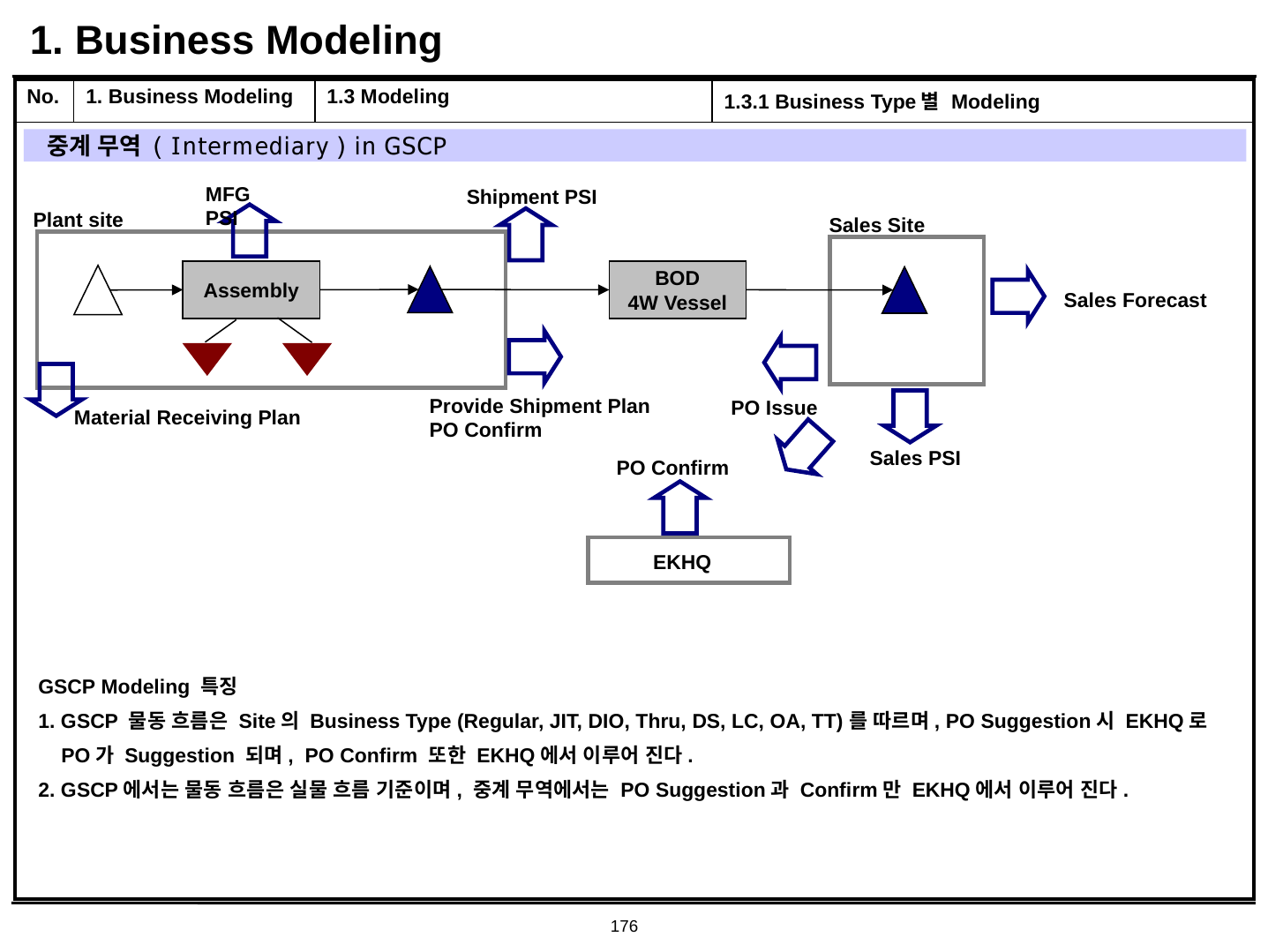

# 1. Business Modeling
| No. | 1. Business Modeling | 1.3 Modeling | 1.3.1 Business Type별 Modeling |
| --- | --- | --- | --- |
|  |  |  |  |
중계 무역 ( Intermediary ) in GSCP
MFG PSI
Shipment PSI
Plant site

Sales Site

Assembly
BOD
4W Vessel

Sales Forecast

Provide Shipment Plan PO Confirm

PO Issue

Material Receiving Plan

Sales PSI
PO Confirm

EKHQ
GSCP Modeling 특징
1. GSCP 물동 흐름은 Site의 Business Type (Regular, JIT, DIO, Thru, DS, LC, OA, TT)를 따르며, PO Suggestion시 EKHQ로
    PO가 Suggestion 되며,  PO Confirm 또한 EKHQ에서 이루어 진다.
2. GSCP에서는 물동 흐름은 실물 흐름 기준이며, 중계 무역에서는 PO Suggestion과 Confirm만 EKHQ에서 이루어 진다.
176